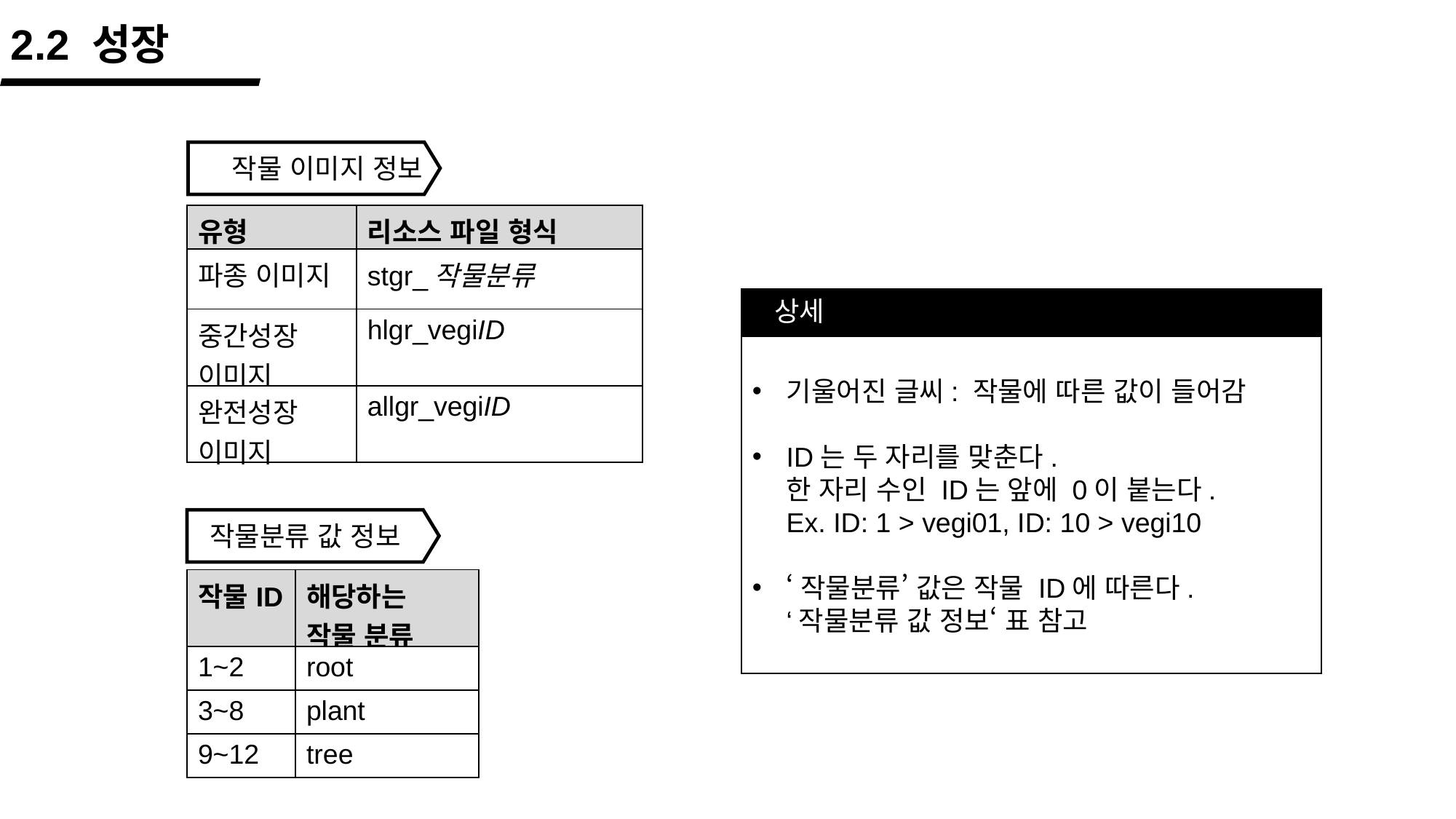

2.2 성장

작물 이미지 정보
| 유형 | 리소스 파일 형식 |
| --- | --- |
| 파종 이미지 | stgr\_작물분류 |
| 중간성장 이미지 | hlgr\_vegiID |
| 완전성장 이미지 | allgr\_vegiID |
상세

기울어진 글씨: 작물에 따른 값이 들어감

ID는 두 자리를 맞춘다.
한 자리 수인 ID는 앞에 0이 붙는다.
Ex. ID: 1 > vegi01, ID: 10 > vegi10

‘작물분류’ 값은 작물 ID에 따른다.
‘작물분류 값 정보‘ 표 참고

작물분류 값 정보
| 작물ID | 해당하는 작물 분류 |
| --- | --- |
| 1~2 | root |
| 3~8 | plant |
| 9~12 | tree |